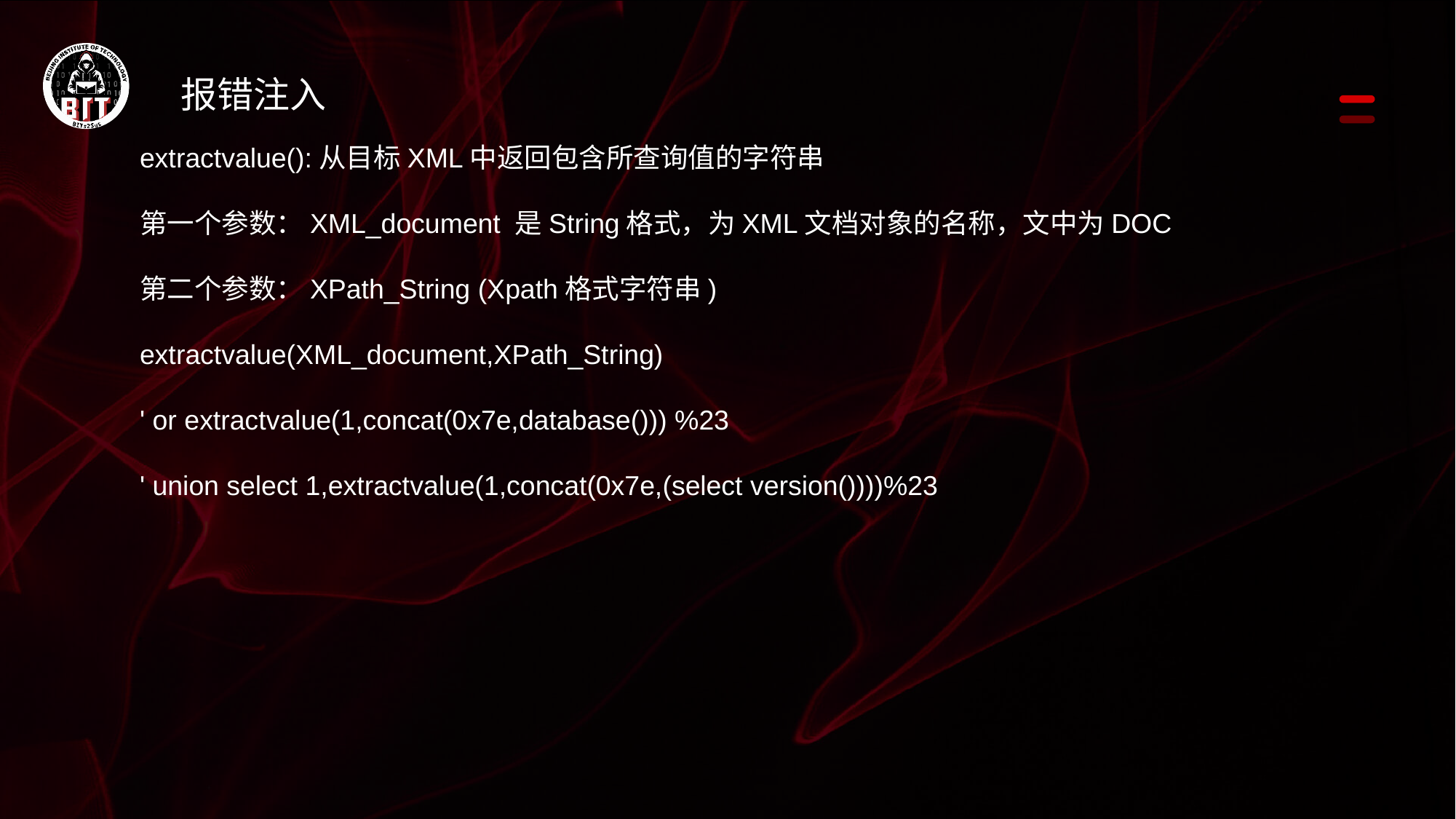

报错注入
extractvalue():从目标XML中返回包含所查询值的字符串

第一个参数：XML_document 是String格式，为XML文档对象的名称，文中为DOC

第二个参数：XPath_String (Xpath格式字符串)

extractvalue(XML_document,XPath_String)

' or extractvalue(1,concat(0x7e,database())) %23

' union select 1,extractvalue(1,concat(0x7e,(select version())))%23